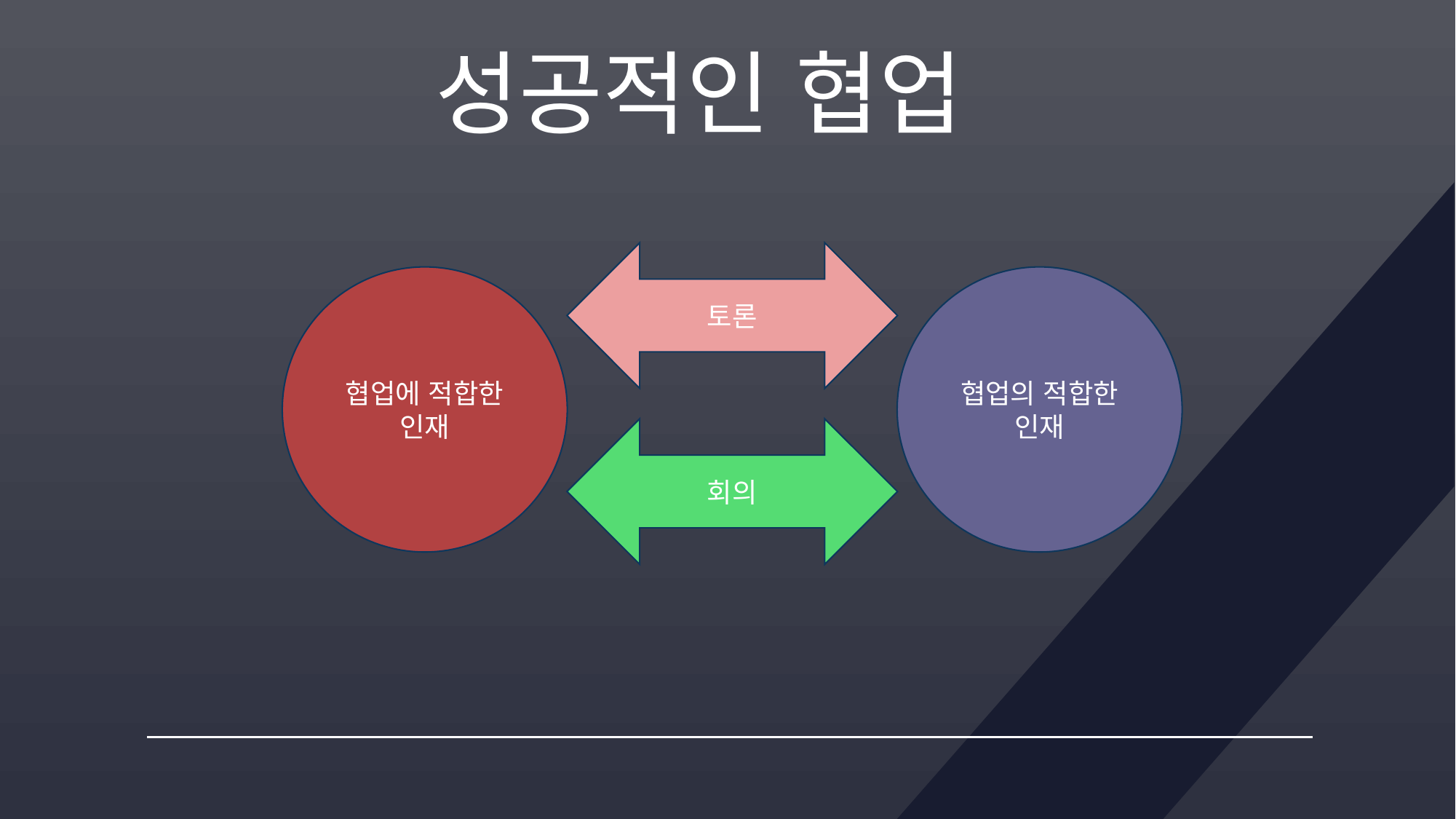

성공적인 협업

토론
협업에 적합한 인재
협업의 적합한 인재
회의